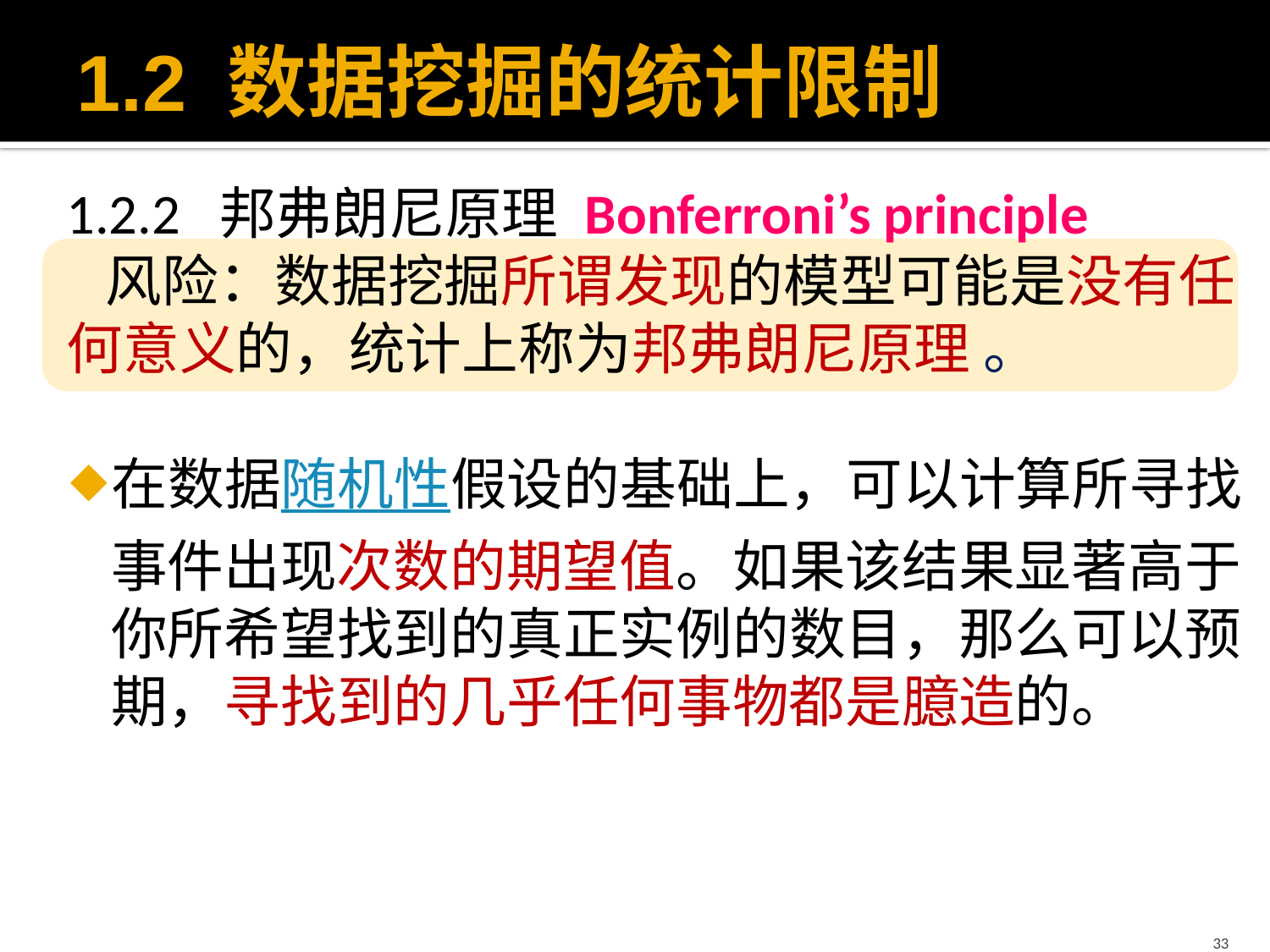

# 1.2 数据挖掘的统计限制
1.2.2  邦弗朗尼原理 Bonferroni’s principle
  风险：数据挖掘所谓发现的模型可能是没有任何意义的，统计上称为邦弗朗尼原理 。

在数据随机性假设的基础上，可以计算所寻找事件出现次数的期望值。如果该结果显著高于你所希望找到的真正实例的数目，那么可以预期，寻找到的几乎任何事物都是臆造的。

33